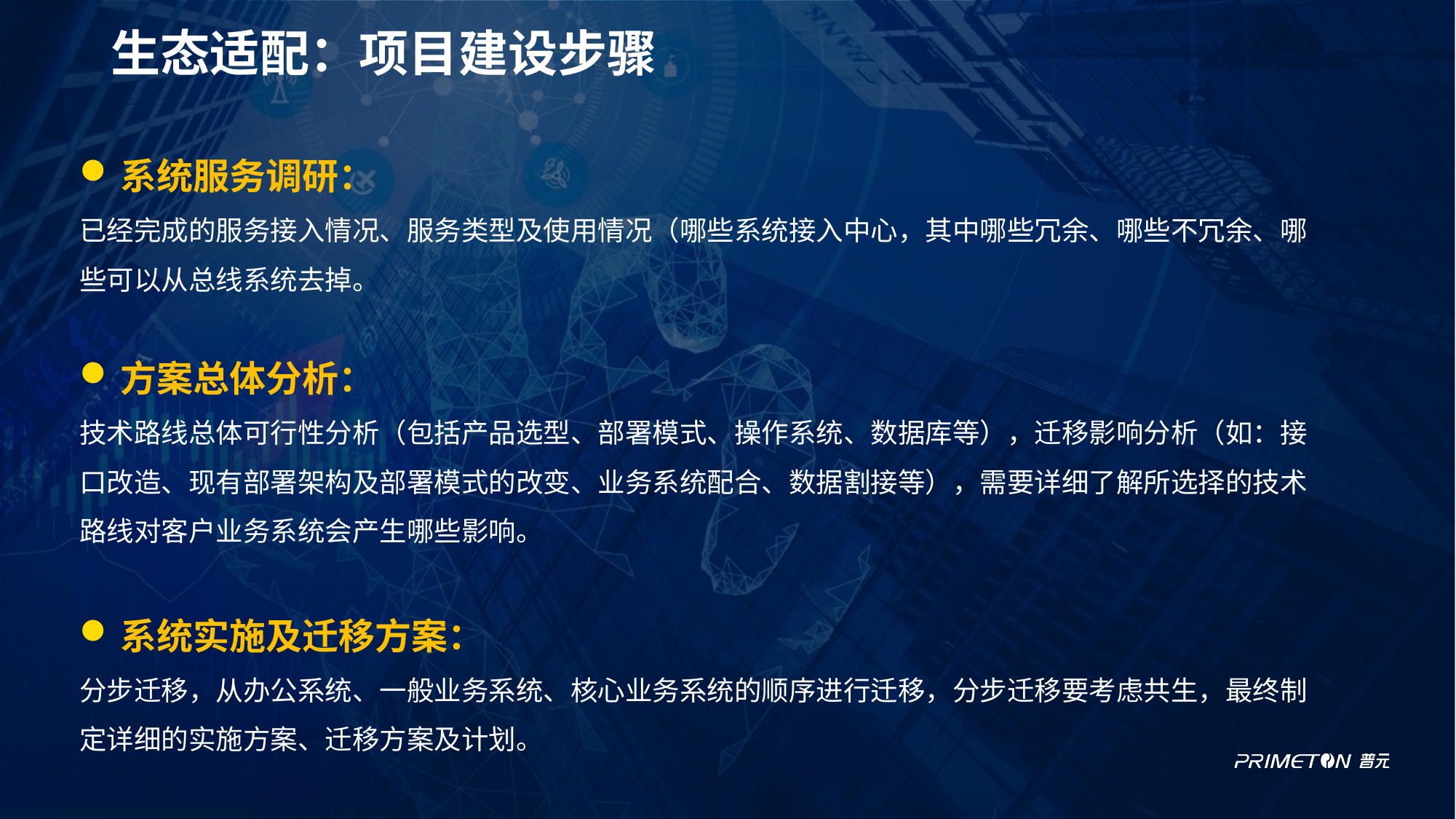

# 生态适配：项目建设步骤
系统服务调研：
已经完成的服务接入情况、服务类型及使用情况（哪些系统接入中心，其中哪些冗余、哪些不冗余、哪些可以从总线系统去掉。
方案总体分析：
技术路线总体可行性分析（包括产品选型、部署模式、操作系统、数据库等），迁移影响分析（如：接口改造、现有部署架构及部署模式的改变、业务系统配合、数据割接等），需要详细了解所选择的技术路线对客户业务系统会产生哪些影响。
系统实施及迁移方案：
分步迁移，从办公系统、一般业务系统、核心业务系统的顺序进行迁移，分步迁移要考虑共生，最终制定详细的实施方案、迁移方案及计划。